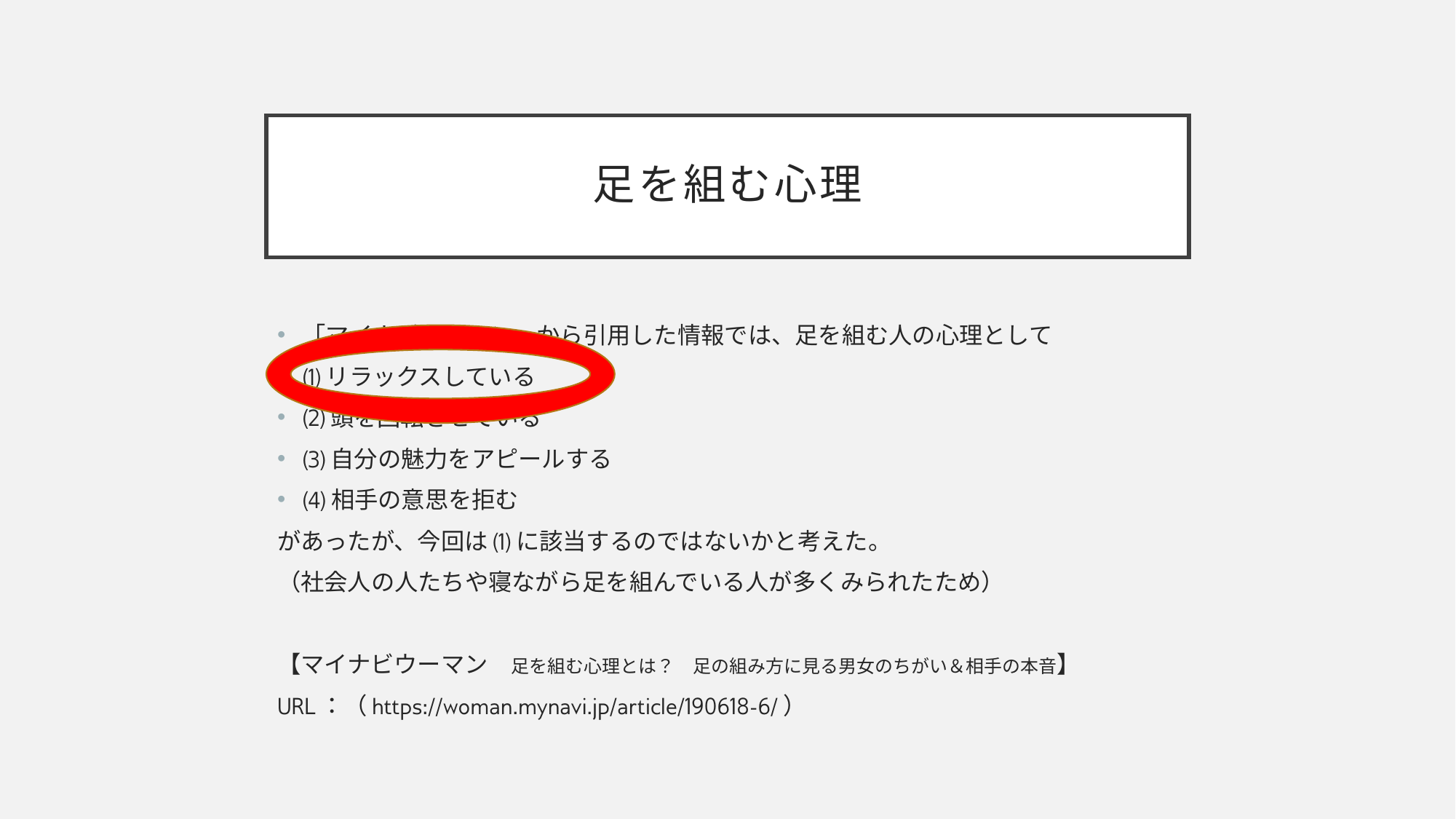

# 足を組む心理
「マイナビウーマン」から引用した情報では、足を組む人の心理として
(1)リラックスしている
(2)頭を回転させている
(3)自分の魅力をアピールする
(4)相手の意思を拒む
があったが、今回は(1)に該当するのではないかと考えた。
（社会人の人たちや寝ながら足を組んでいる人が多くみられたため）

【マイナビウーマン　足を組む心理とは？　足の組み方に見る男女のちがい＆相手の本音】
URL：（https://woman.mynavi.jp/article/190618-6/）